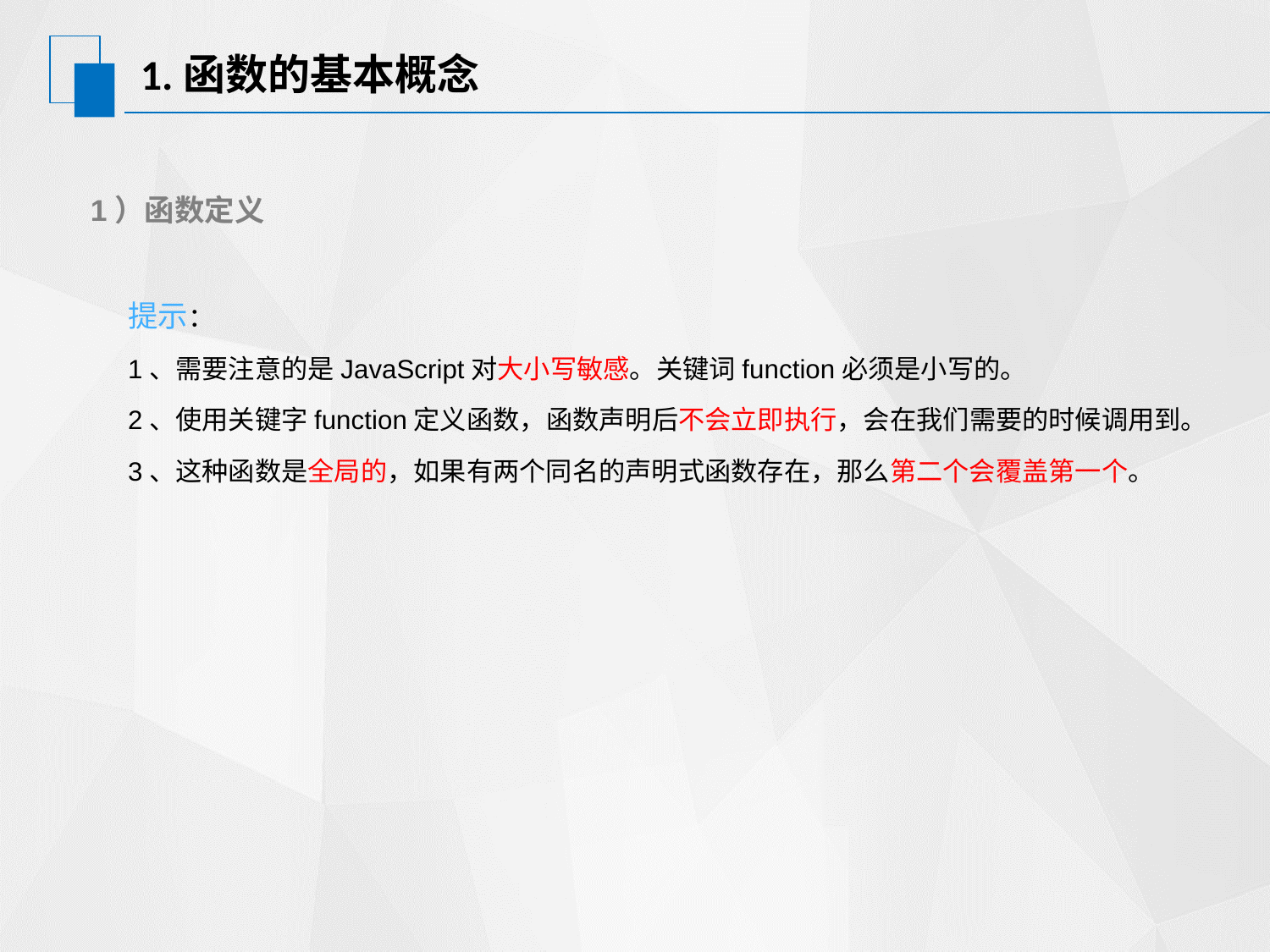

# 1.函数的基本概念
1）函数定义
提示：
1、需要注意的是JavaScript对大小写敏感。关键词function必须是小写的。
2、使用关键字function定义函数，函数声明后不会立即执行，会在我们需要的时候调用到。
3、这种函数是全局的，如果有两个同名的声明式函数存在，那么第二个会覆盖第一个。